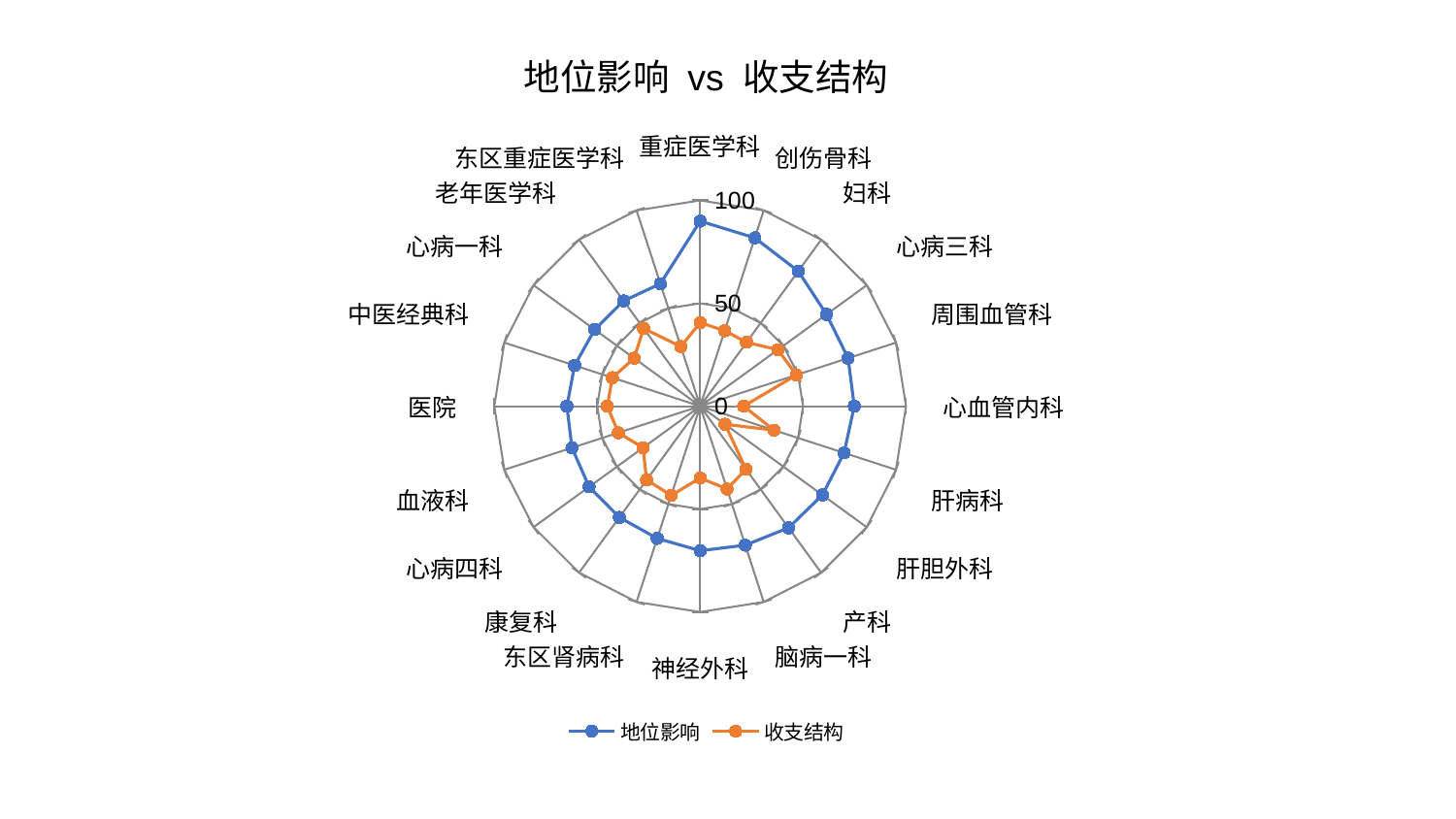

### Chart: 地位影响 vs 收支结构

| Category | 地位影响 | 收支结构 |
|---|---|---|
| 重症医学科 | 89.9173543248089 | 40.60107044076259 |
| 创伤骨科 | 86.00131686397553 | 38.55811981240826 |
| 妇科 | 81.10673620857463 | 38.378775422573234 |
| 心病三科 | 75.8788129660545 | 46.674918378772084 |
| 周围血管科 | 75.57495951513887 | 49.17870386800844 |
| 心血管内科 | 74.87455407181487 | 21.169655437244685 |
| 肝病科 | 73.50420573569203 | 37.700375089500355 |
| 肝胆外科 | 73.41075341236711 | 14.974508397869538 |
| 产科 | 73.07941323363087 | 37.91542286492043 |
| 脑病一科 | 70.99075482153381 | 42.296864671971626 |
| 神经外科 | 70.21432869175572 | 34.92256962986353 |
| 东区肾病科 | 67.54300844073408 | 45.590736420961974 |
| 康复科 | 66.77294279355405 | 44.25195963125913 |
| 心病四科 | 66.67875825180764 | 34.31917006500708 |
| 血液科 | 65.46227601020837 | 41.78324089798935 |
| 医院 | 64.72426653640106 | 45.12190083528947 |
| 中医经典科 | 64.10905188838431 | 44.840212345838225 |
| 心病一科 | 63.34206501811784 | 39.64939481956954 |
| 老年医学科 | 63.242107114210626 | 46.74094434122343 |
| 东区重症医学科 | 62.56687910367206 | 30.46027775515107 |
96